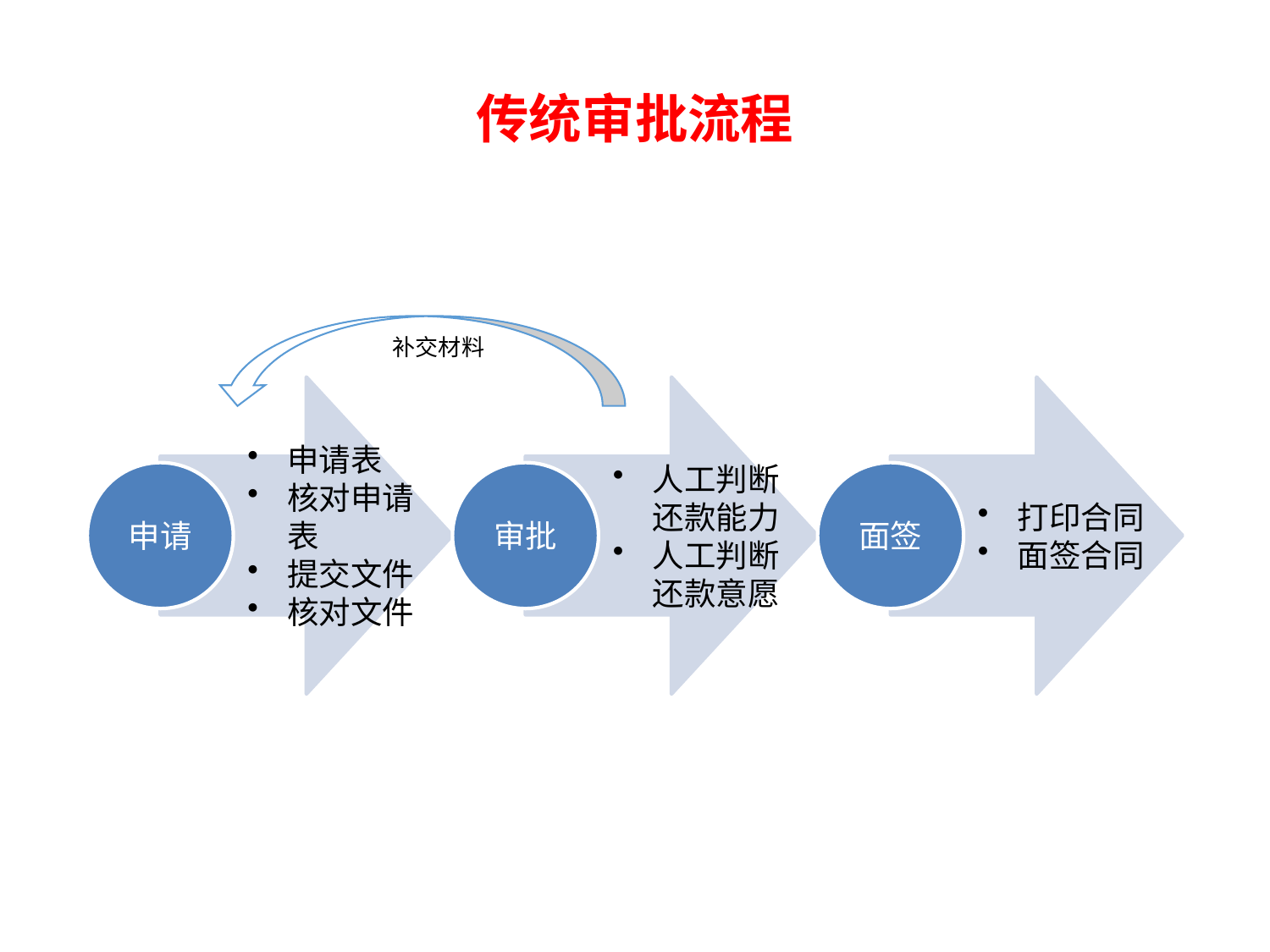

# 传统审批流程

申请
申请表
提交文件
审批
人工判断还款能力
人工判断还款意愿
面签
打印合同
面签合同
核对文件
核对申请表
补交材料